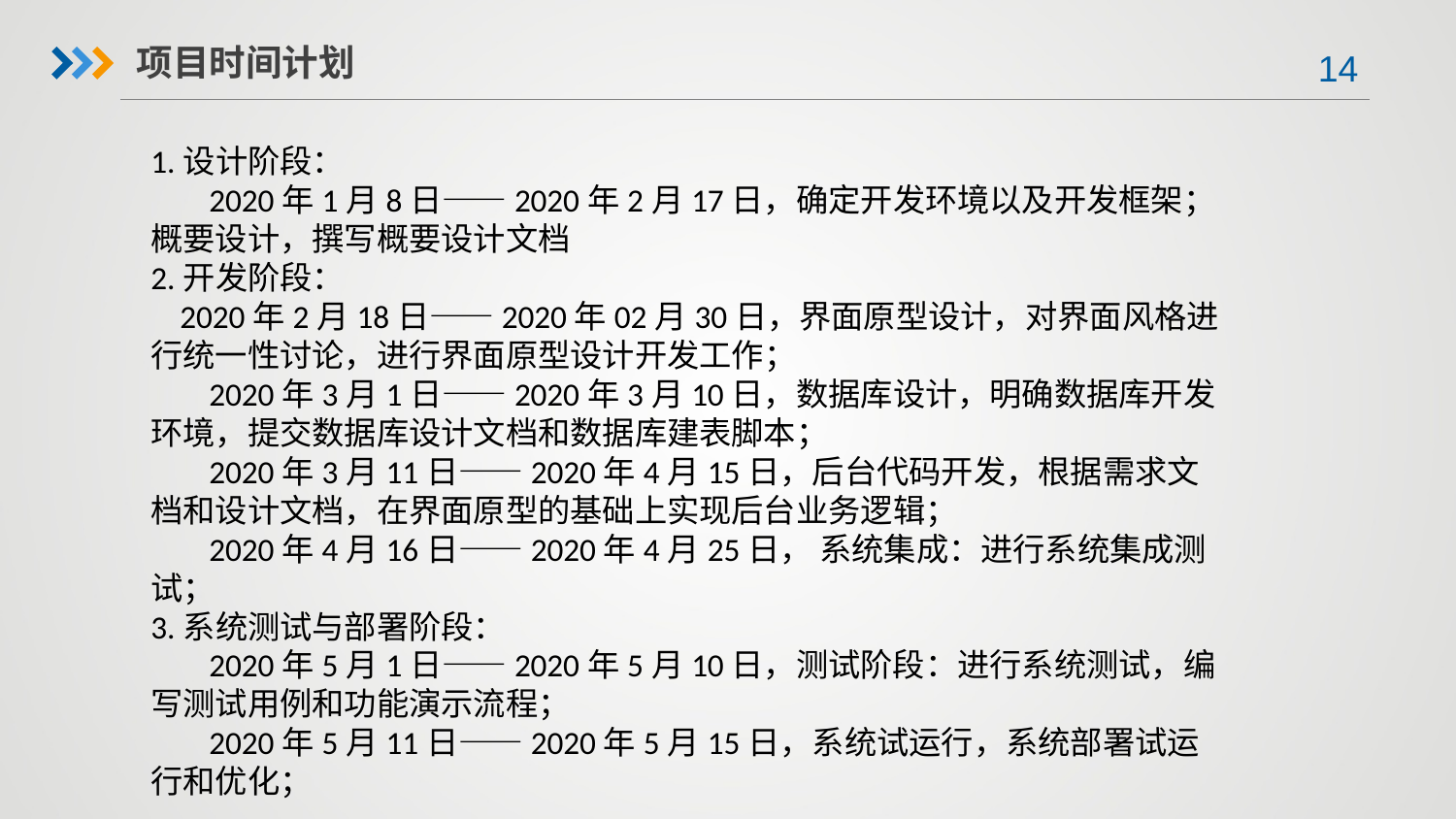

项目时间计划
1.设计阶段：
        2020年1月8日——2020年2月17日，确定开发环境以及开发框架；概要设计，撰写概要设计文档
2.开发阶段：
    2020年2月18日——2020年02月30日，界面原型设计，对界面风格进行统一性讨论，进行界面原型设计开发工作；
        2020年3月1日——2020年3月10日，数据库设计，明确数据库开发环境，提交数据库设计文档和数据库建表脚本；
        2020年3月11日——2020年4月15日，后台代码开发，根据需求文档和设计文档，在界面原型的基础上实现后台业务逻辑；
        2020年4月16日——2020年4月25日， 系统集成：进行系统集成测试；
3.系统测试与部署阶段：
        2020年5月1日——2020年5月10日，测试阶段：进行系统测试，编写测试用例和功能演示流程；
        2020年5月11日——2020年5月15日，系统试运行，系统部署试运行和优化；